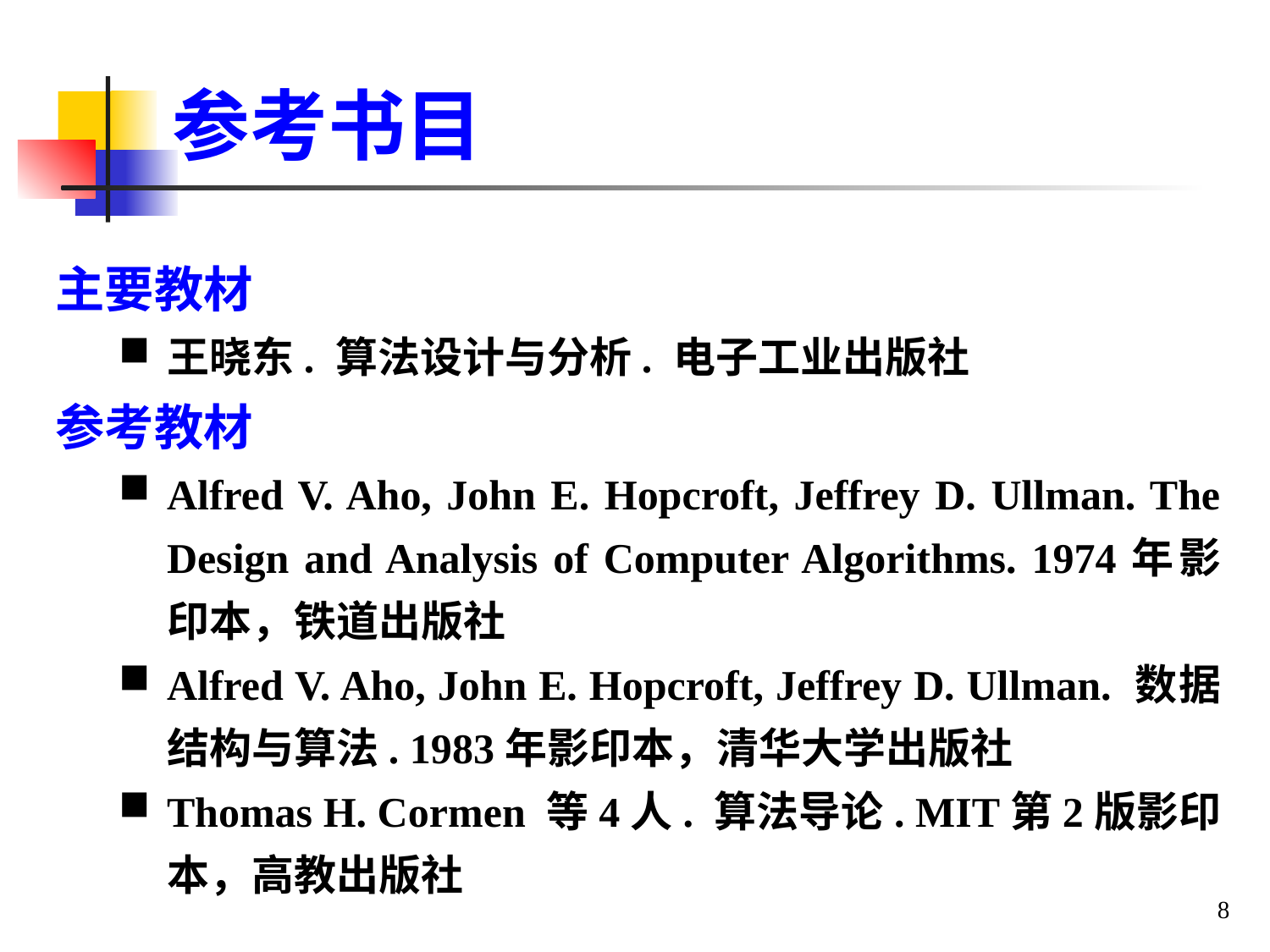

# 参考书目
主要教材
王晓东. 算法设计与分析. 电子工业出版社
参考教材
Alfred V. Aho, John E. Hopcroft, Jeffrey D. Ullman. The Design and Analysis of Computer Algorithms. 1974年影印本，铁道出版社
Alfred V. Aho, John E. Hopcroft, Jeffrey D. Ullman. 数据结构与算法. 1983年影印本，清华大学出版社
Thomas H. Cormen 等4人. 算法导论. MIT第2版影印本，高教出版社
8